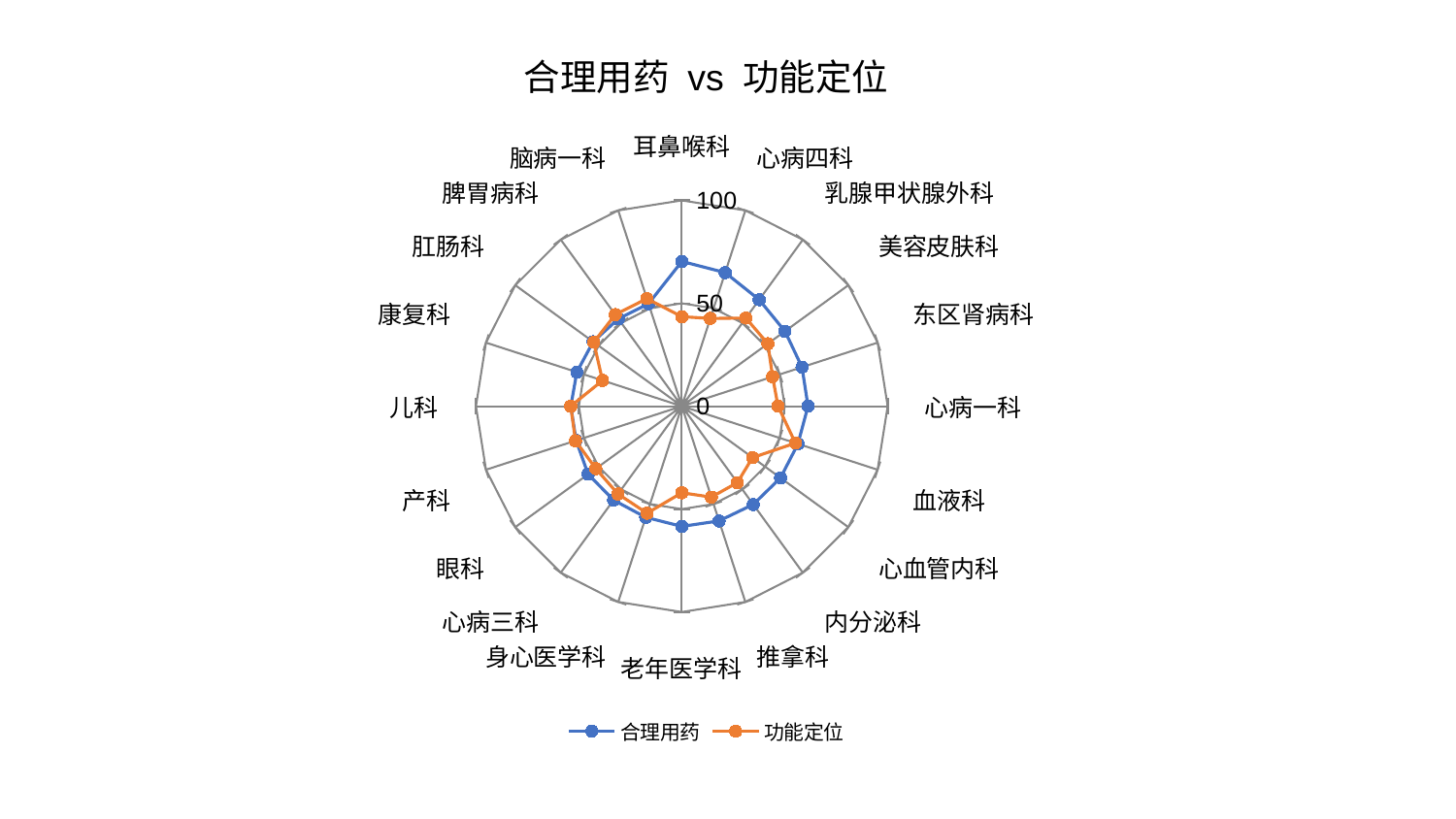

### Chart: 合理用药 vs 功能定位

| Category | 合理用药 | 功能定位 |
|---|---|---|
| 耳鼻喉科 | 70.33026116165905 | 43.4947876067789 |
| 心病四科 | 68.25834879838499 | 44.84489149879662 |
| 乳腺甲状腺外科 | 63.96492834715506 | 52.95334776538352 |
| 美容皮肤科 | 61.94663882267797 | 51.65979843274463 |
| 东区肾病科 | 61.412820570347606 | 46.3685460177475 |
| 心病一科 | 61.3086073401559 | 46.762509207869456 |
| 血液科 | 59.32281828373668 | 58.02214617970277 |
| 心血管内科 | 59.275473995818 | 42.49704792147025 |
| 内分泌科 | 59.041957109188075 | 45.91698339393063 |
| 推拿科 | 58.63155243061595 | 46.45812090012645 |
| 老年医学科 | 58.407859573262435 | 42.08596413220937 |
| 身心医学科 | 56.77988237846545 | 54.65929802625682 |
| 心病三科 | 56.40515940891871 | 52.746818701199786 |
| 眼科 | 56.23502501303179 | 51.6395581057374 |
| 产科 | 53.987207531537315 | 54.31003179723445 |
| 儿科 | 53.900581298133304 | 53.940341874089206 |
| 康复科 | 53.62472894885069 | 40.49308856489854 |
| 肛肠科 | 53.2616540349287 | 52.874075072012985 |
| 脾胃病科 | 52.45423842326716 | 54.99415650172004 |
| 脑病一科 | 52.34305166098097 | 54.94686807867297 |
57